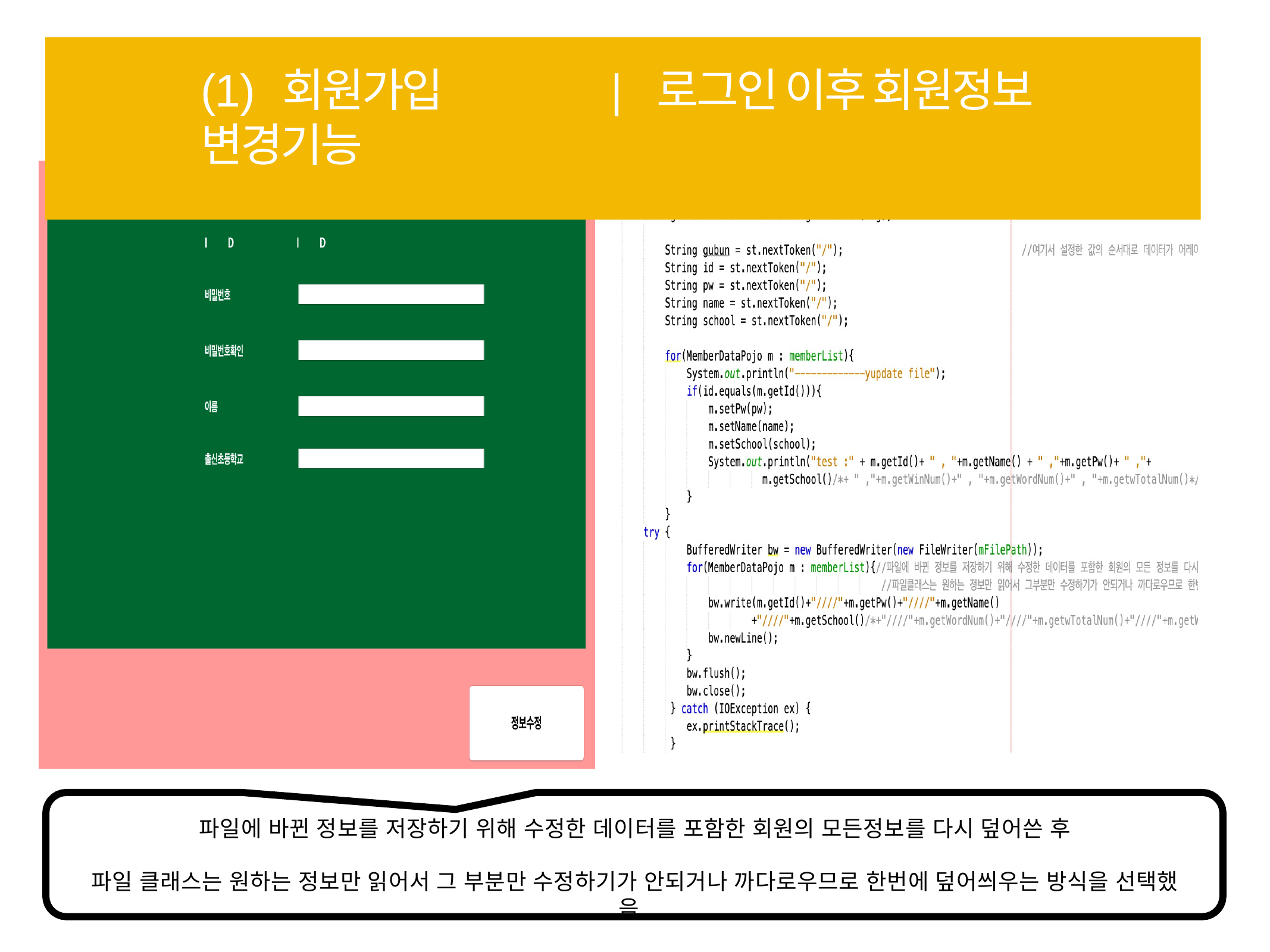

# (1) 회원가입	| 로그인 이후 회원정보 변경기능

파일에 바뀐 정보를 저장하기 위해 수정한 데이터를 포함한 회원의 모든정보를 다시 덮어쓴 후

파일 클래스는 원하는 정보만 읽어서 그 부분만 수정하기가 안되거나 까다로우므로 한번에 덮어씌우는 방식을 선택했음.